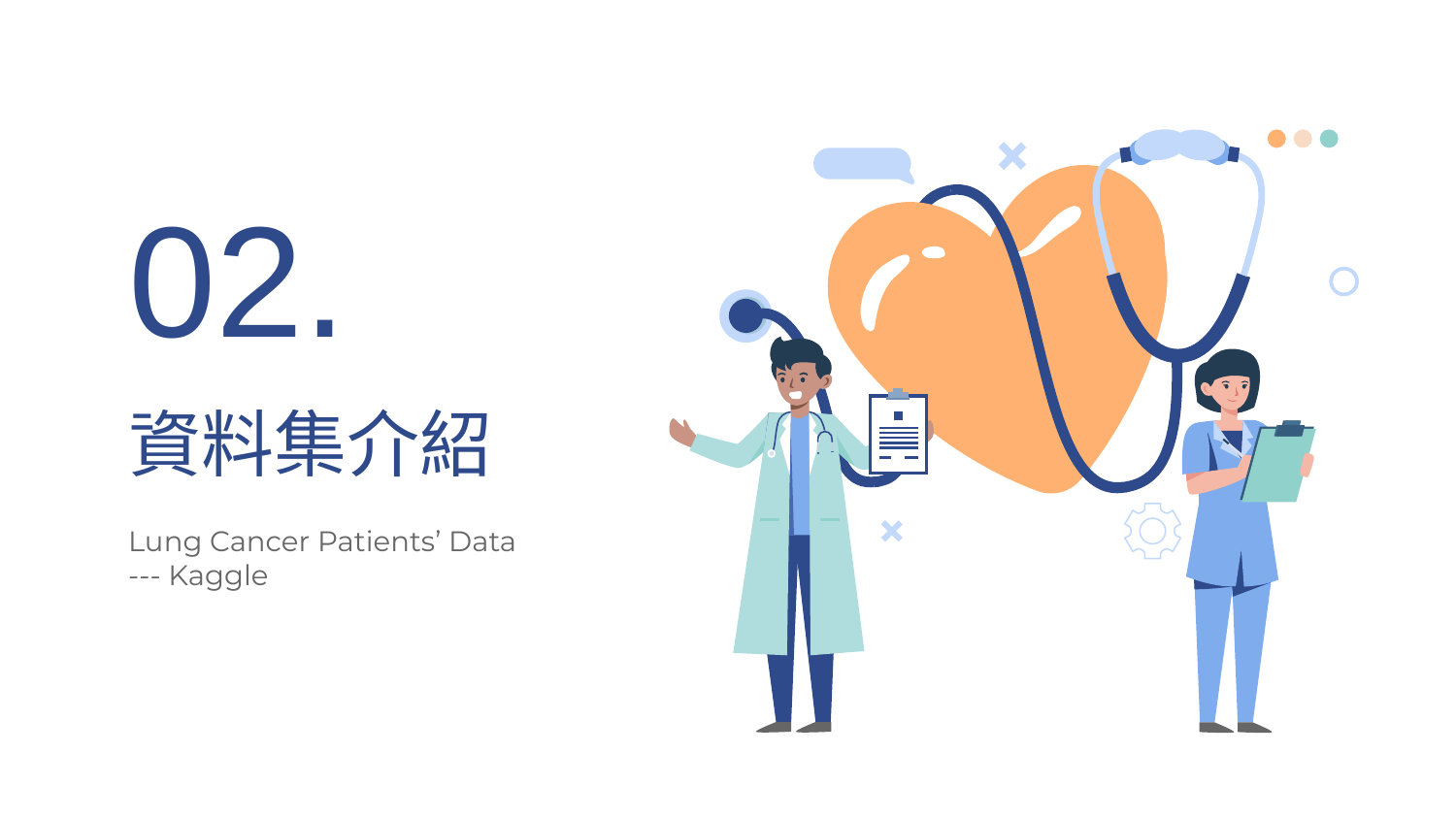

02.
# 資料集介紹
Lung Cancer Patients’ Data --- Kaggle